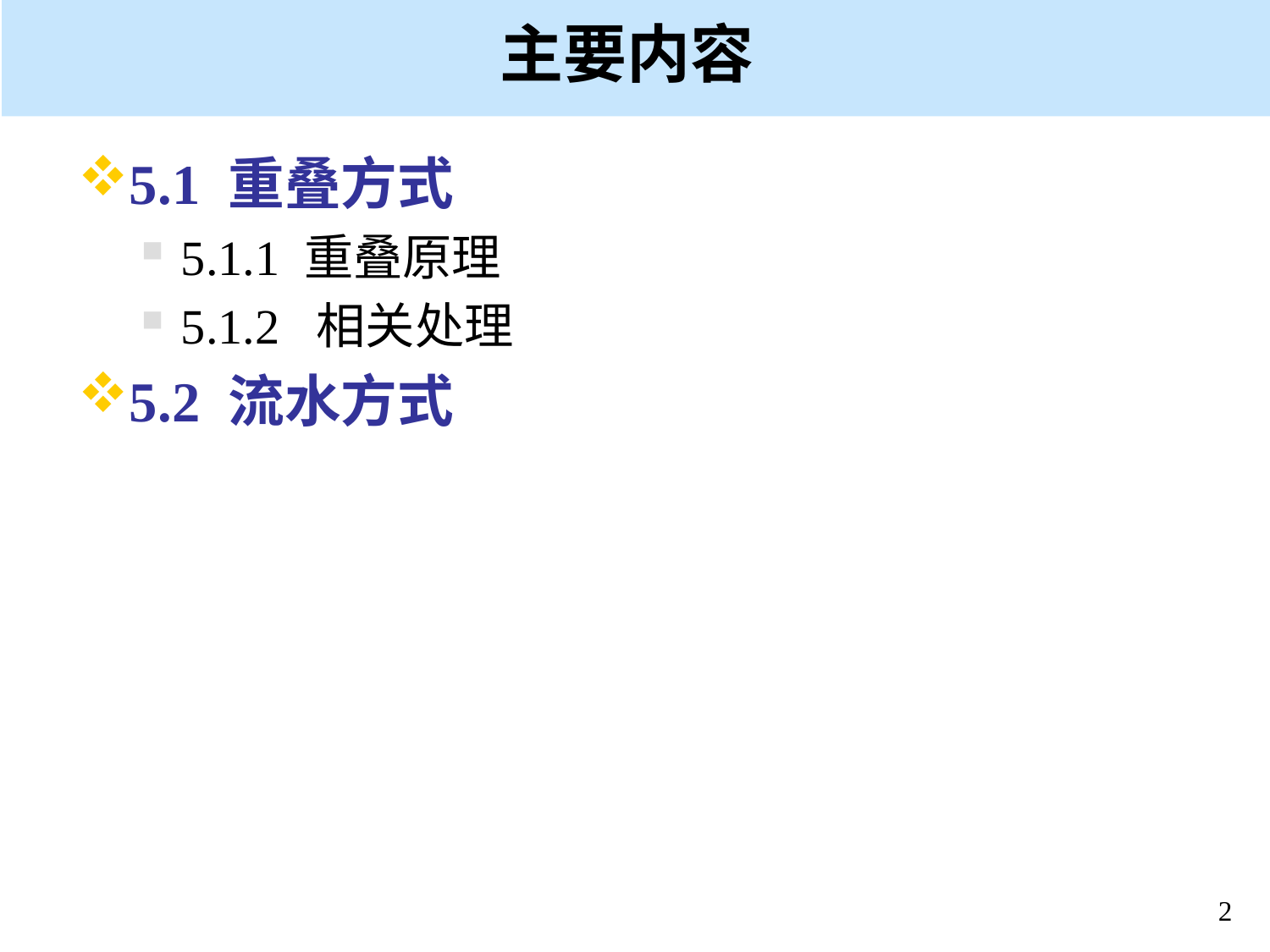

# 主要内容
5.1 重叠方式
5.1.1 重叠原理
5.1.2  相关处理
5.2 流水方式